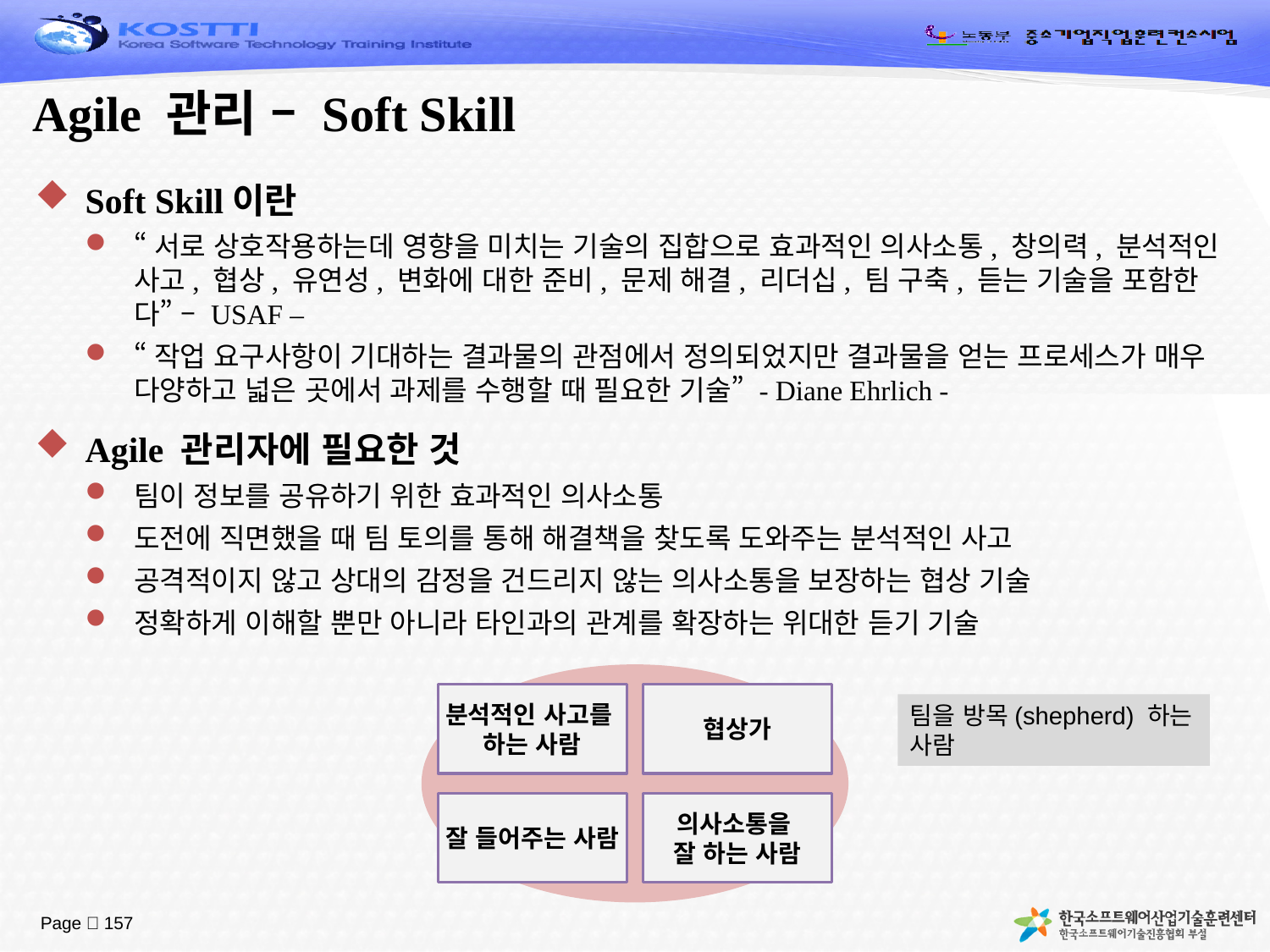

# Agile 관리 – Soft Skill
Soft Skill이란
“서로 상호작용하는데 영향을 미치는 기술의 집합으로 효과적인 의사소통, 창의력, 분석적인 사고, 협상, 유연성, 변화에 대한 준비, 문제 해결, 리더십, 팀 구축, 듣는 기술을 포함한다” – USAF –
“작업 요구사항이 기대하는 결과물의 관점에서 정의되었지만 결과물을 얻는 프로세스가 매우 다양하고 넓은 곳에서 과제를 수행할 때 필요한 기술” - Diane Ehrlich -
Agile 관리자에 필요한 것
팀이 정보를 공유하기 위한 효과적인 의사소통
도전에 직면했을 때 팀 토의를 통해 해결책을 찾도록 도와주는 분석적인 사고
공격적이지 않고 상대의 감정을 건드리지 않는 의사소통을 보장하는 협상 기술
정확하게 이해할 뿐만 아니라 타인과의 관계를 확장하는 위대한 듣기 기술

분석적인 사고를
하는 사람
협상가
팀을 방목(shepherd) 하는 사람
잘 들어주는 사람
의사소통을
잘 하는 사람